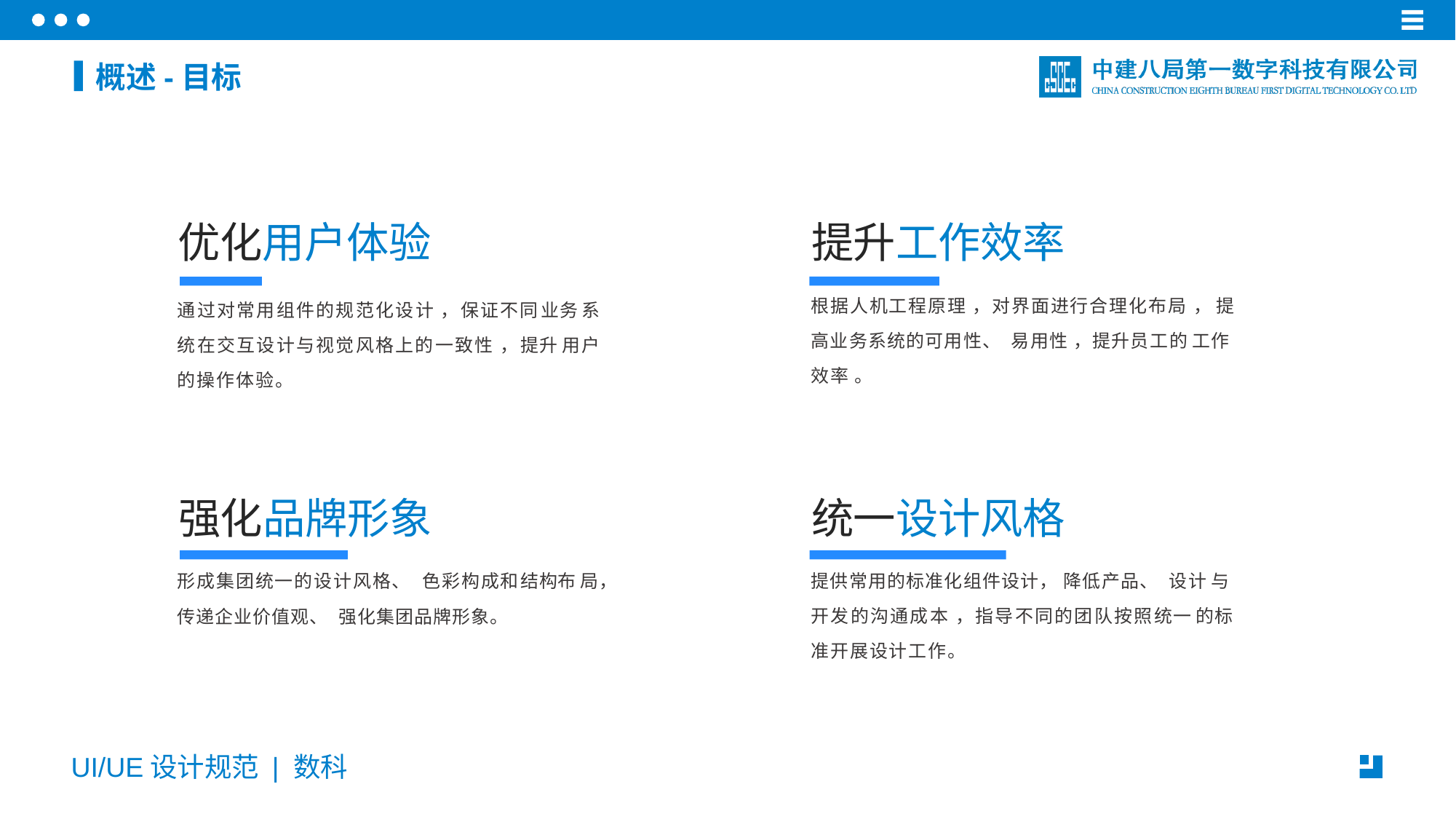

概述-目标

优化用户体验

通过对常用组件的规范化设计 ，保证不同业务 系统在交互设计与视觉风格上的一致性 ，提升 用户的操作体验。

提升工作效率

根据人机工程原理 ，对界面进行合理化布局 ， 提高业务系统的可用性、  易用性 ，提升员工的 工作效率 。

强化品牌形象

形成集团统一的设计风格、  色彩构成和结构布 局，传递企业价值观、  强化集团品牌形象。

统一设计风格

提供常用的标准化组件设计， 降低产品、  设计 与开发的沟通成本 ，指导不同的团队按照统一 的标准开展设计工作。